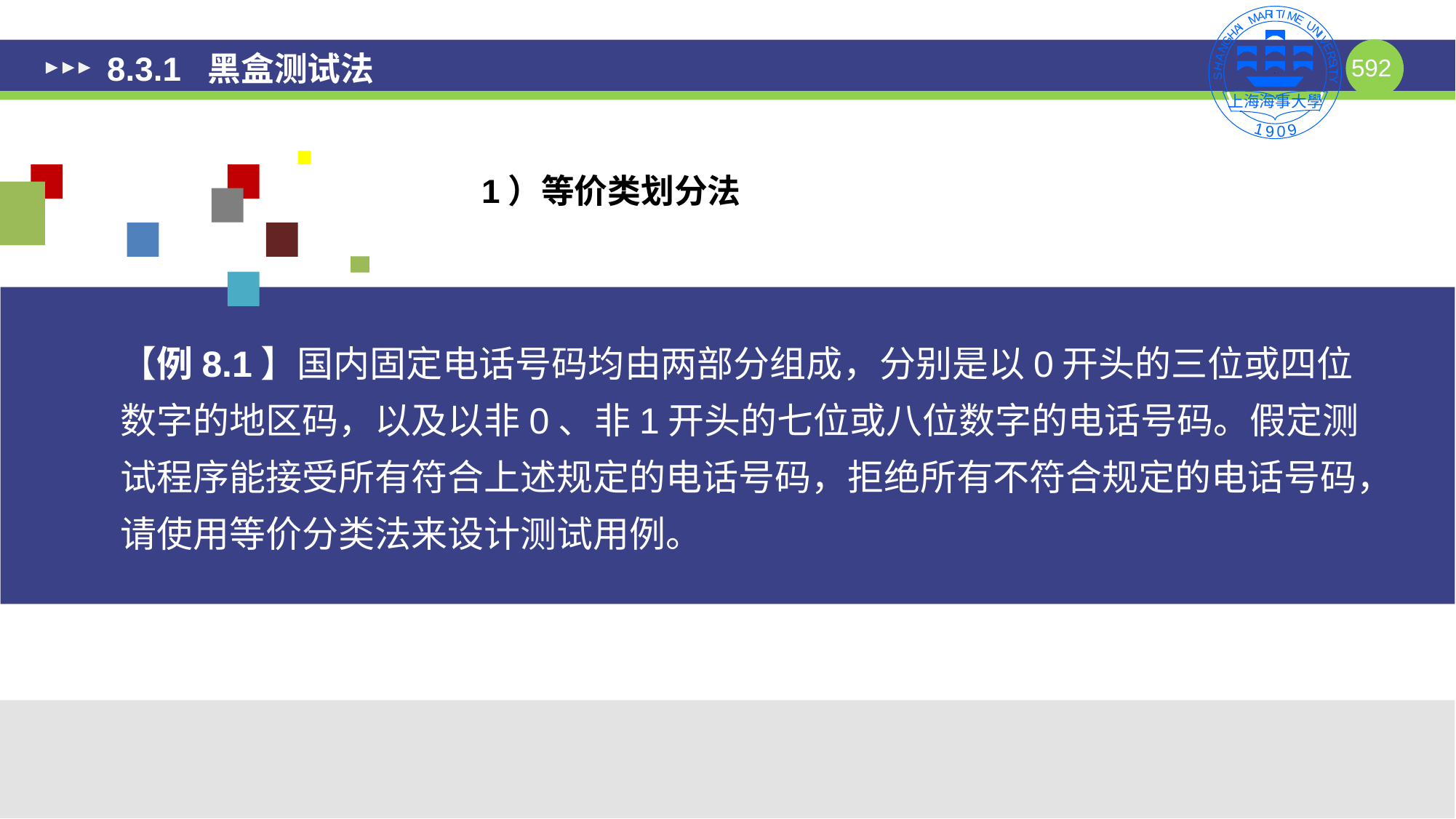

# 8.3.1  黑盒测试法

1）等价类划分法

【例8.1】国内固定电话号码均由两部分组成，分别是以0开头的三位或四位数字的地区码，以及以非0、非1开头的七位或八位数字的电话号码。假定测试程序能接受所有符合上述规定的电话号码，拒绝所有不符合规定的电话号码，请使用等价分类法来设计测试用例。

592